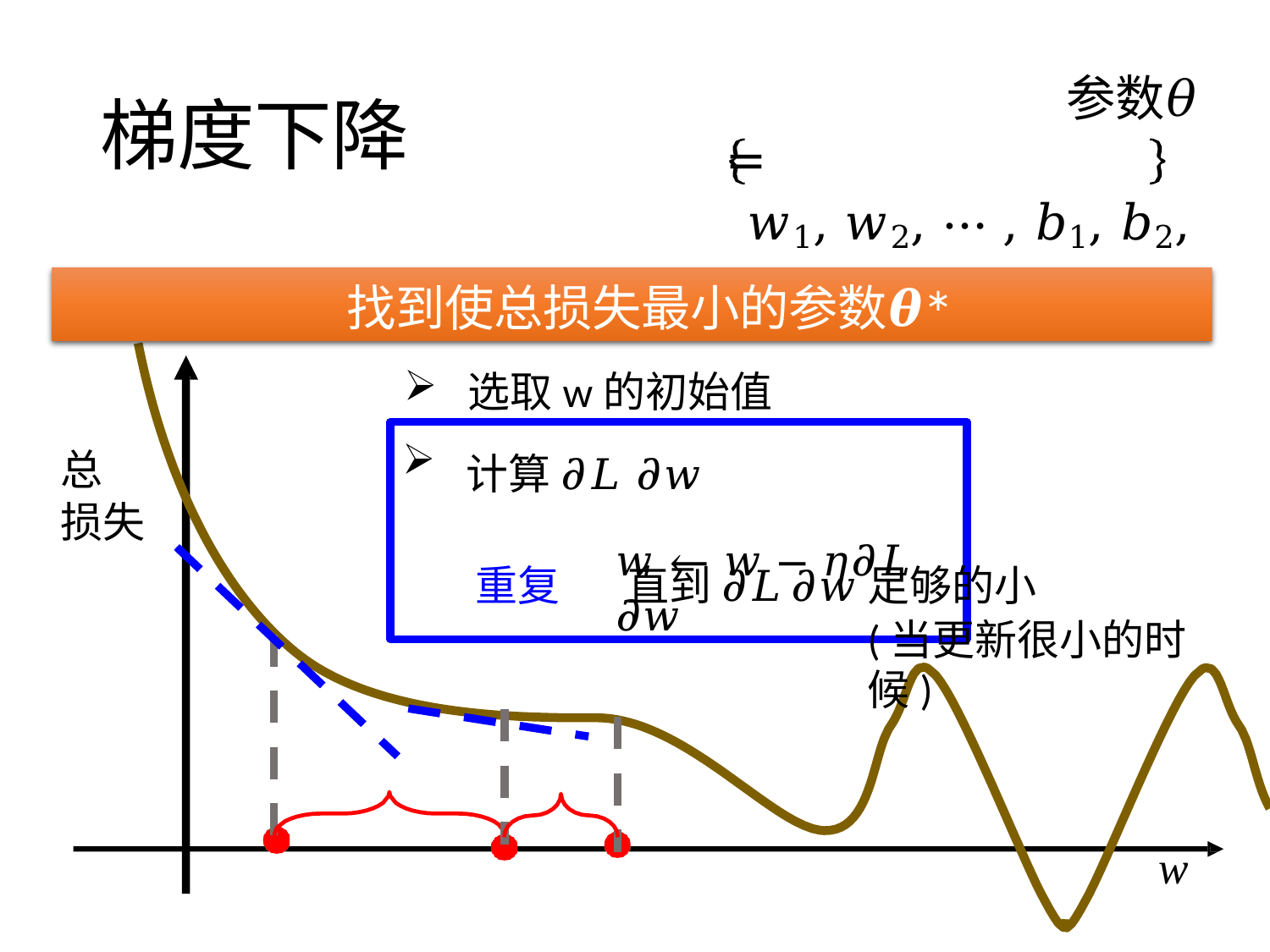

# 参数𝜃 =
𝑤1, 𝑤2, ⋯ , 𝑏1, 𝑏2, ⋯
梯度下降

Find network parameters 𝜽∗ that minimize total loss L
选取w的初始值

                         找到使总损失最小的参数𝜽∗

计算 𝜕𝐿 𝜕𝑤
𝑤 ← 𝑤 − 𝜂𝜕𝐿 𝜕𝑤
总
损失

重复	直到 𝜕𝐿 𝜕𝑤 足够的小
(当更新很小的时候)

w